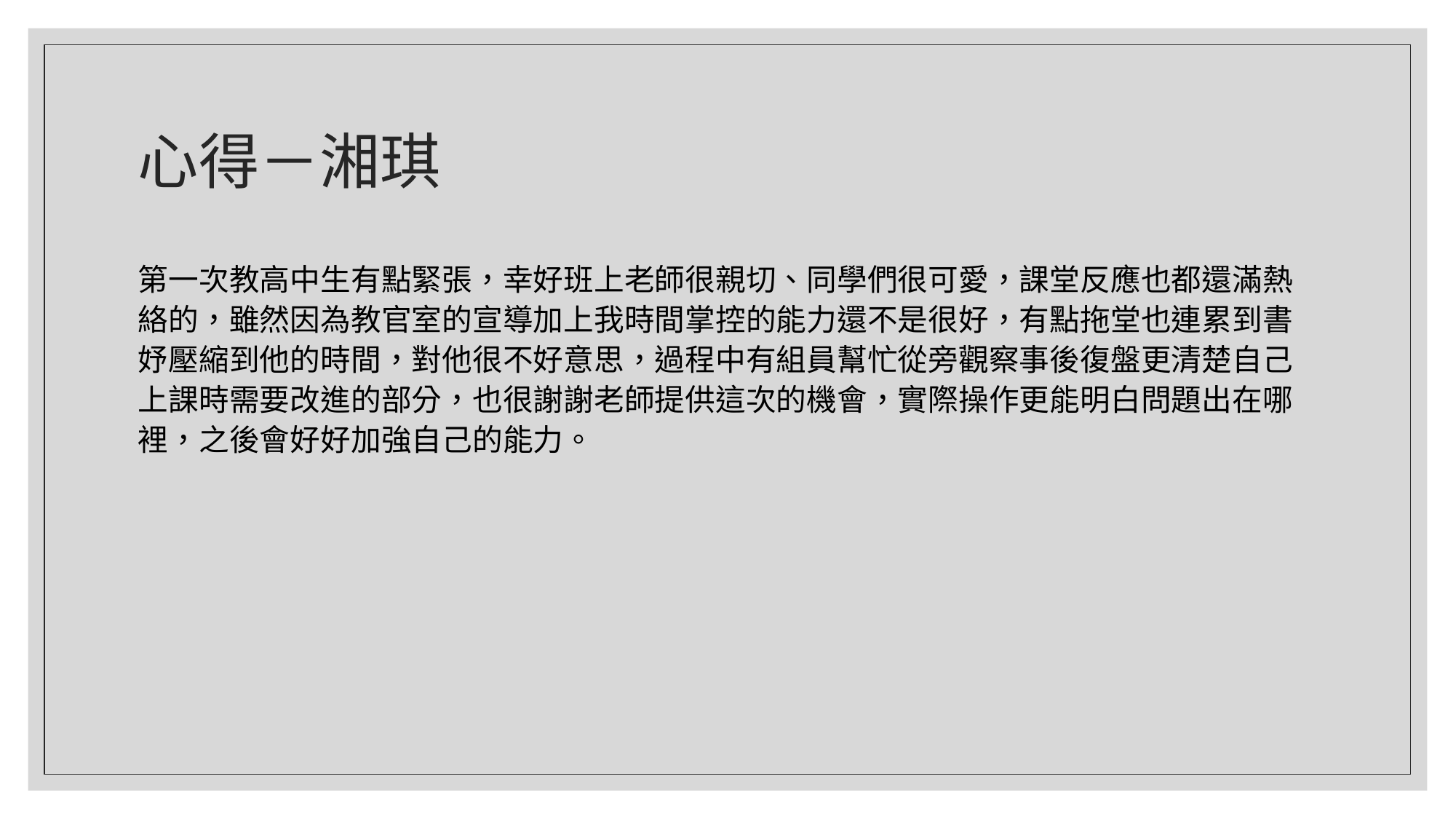

# 心得－湘琪
第一次教高中生有點緊張，幸好班上老師很親切、同學們很可愛，課堂反應也都還滿熱絡的，雖然因為教官室的宣導加上我時間掌控的能力還不是很好，有點拖堂也連累到書妤壓縮到他的時間，對他很不好意思，過程中有組員幫忙從旁觀察事後復盤更清楚自己上課時需要改進的部分，也很謝謝老師提供這次的機會，實際操作更能明白問題出在哪裡，之後會好好加強自己的能力。